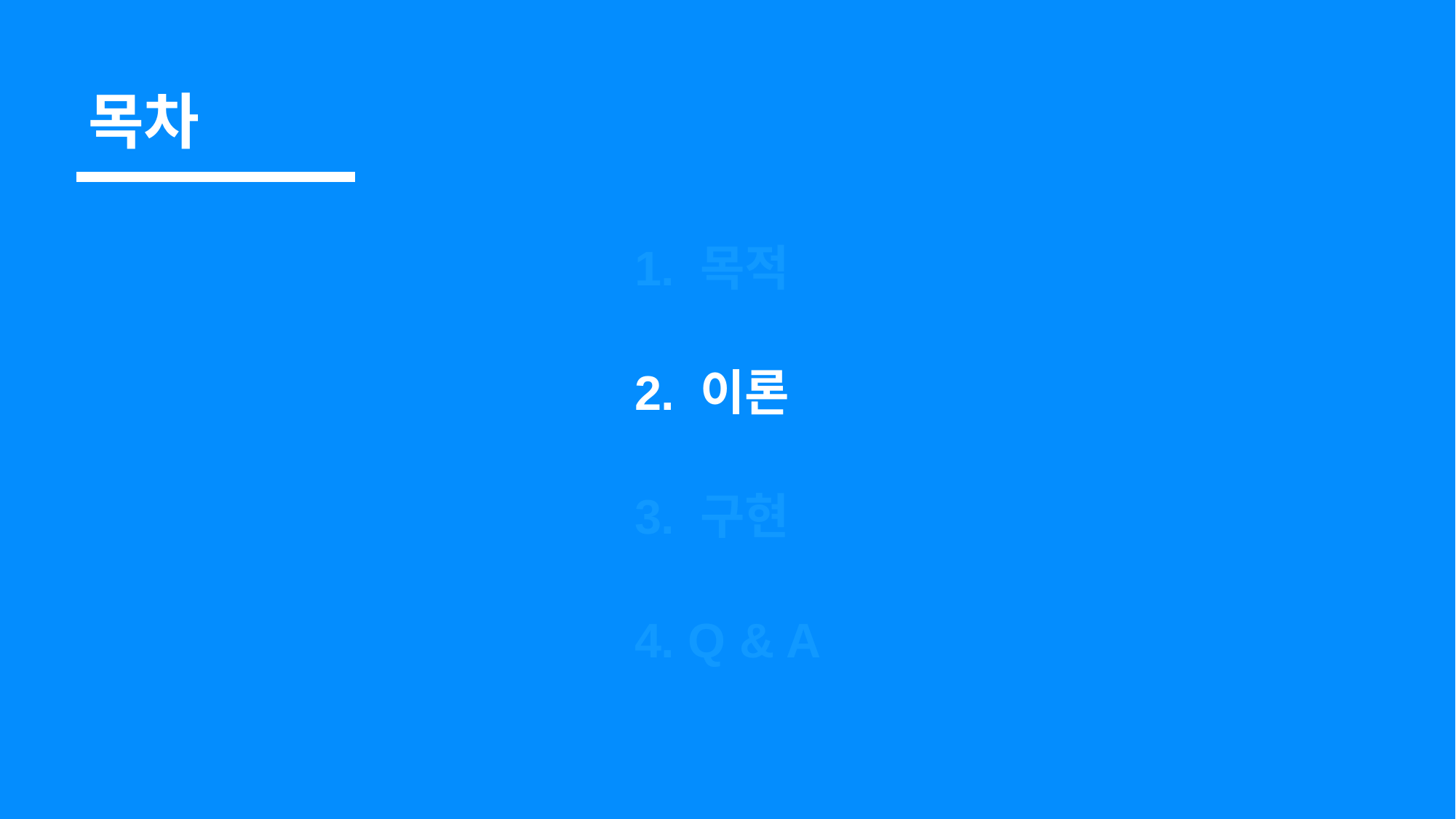

목차

1. 목적
2. 이론
3. 구현
4. Q & A